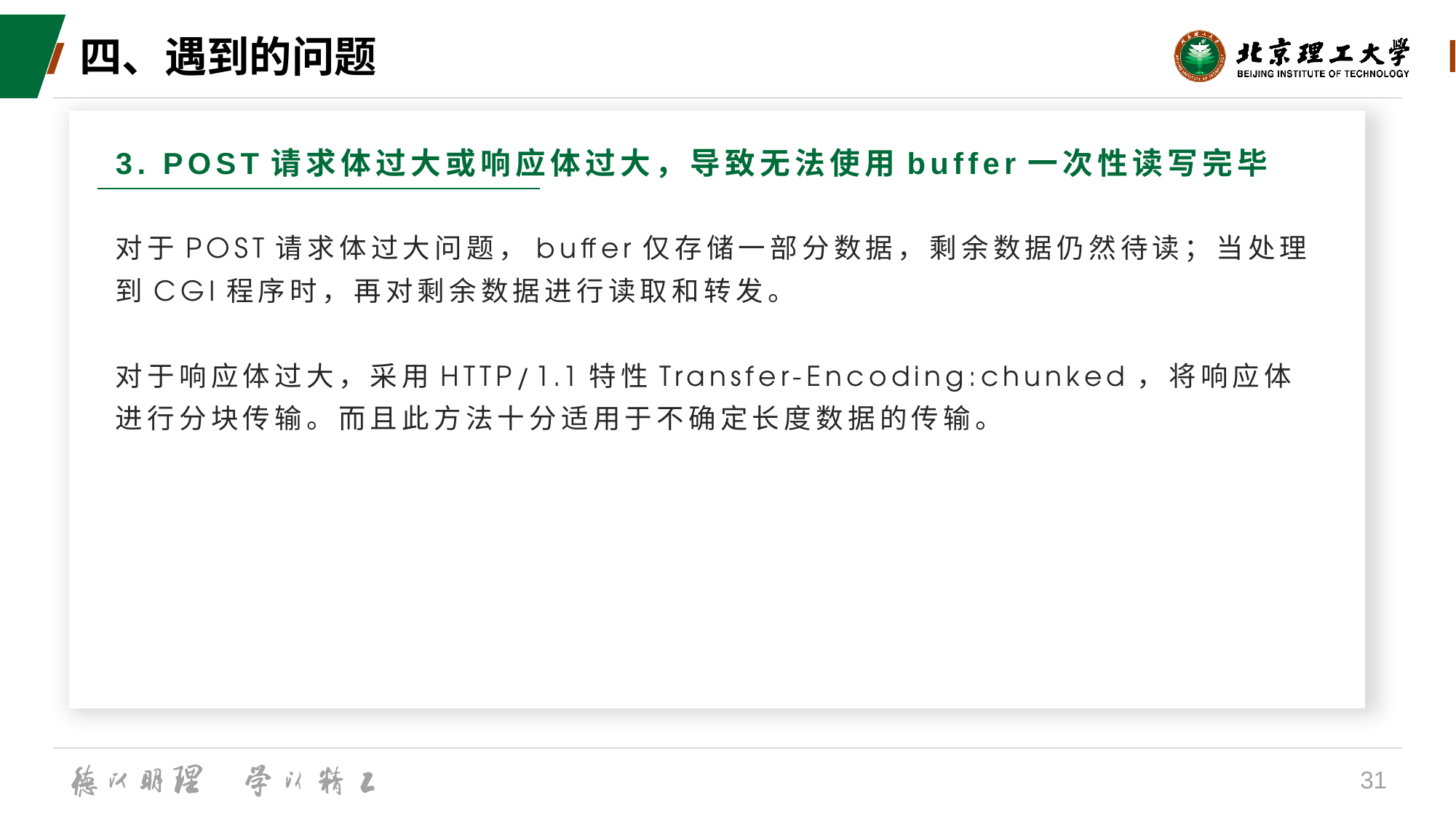

# 四、遇到的问题

3. POST请求体过大或响应体过大，导致无法使用buffer一次性读写完毕
对于POST请求体过大问题，buffer仅存储一部分数据，剩余数据仍然待读；当处理到CGI程序时，再对剩余数据进行读取和转发。

对于响应体过大，采用HTTP/1.1特性Transfer-Encoding:chunked，将响应体进行分块传输。而且此方法十分适用于不确定长度数据的传输。